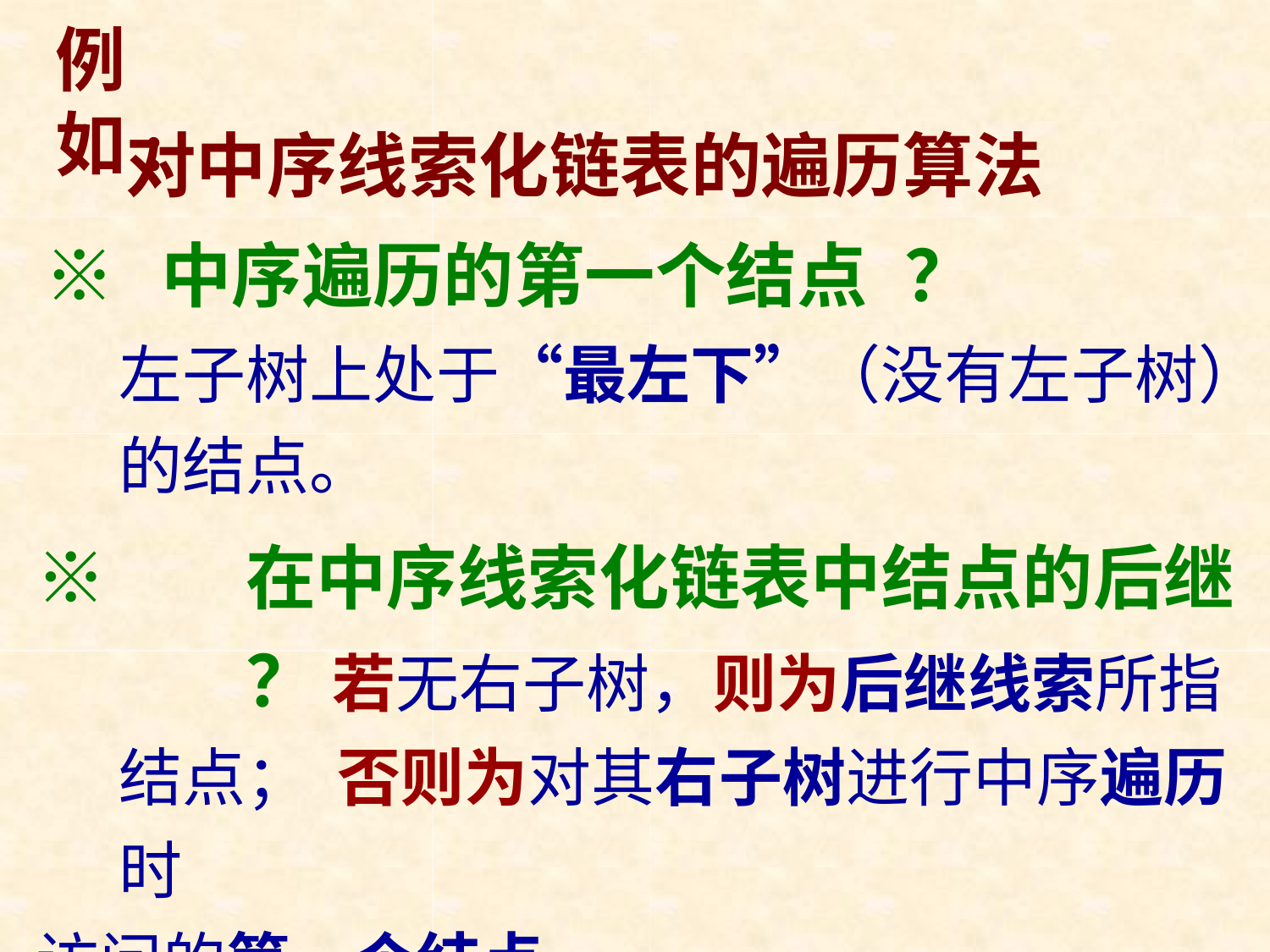

例如:
# 对中序线索化链表的遍历算法
※	中序遍历的第一个结点	？
左子树上处于“最左下”（没有左子树） 的结点。
※		在中序线索化链表中结点的后继	？ 若无右子树，则为后继线索所指结点；  否则为对其右子树进行中序遍历时
访问的第一个结点。